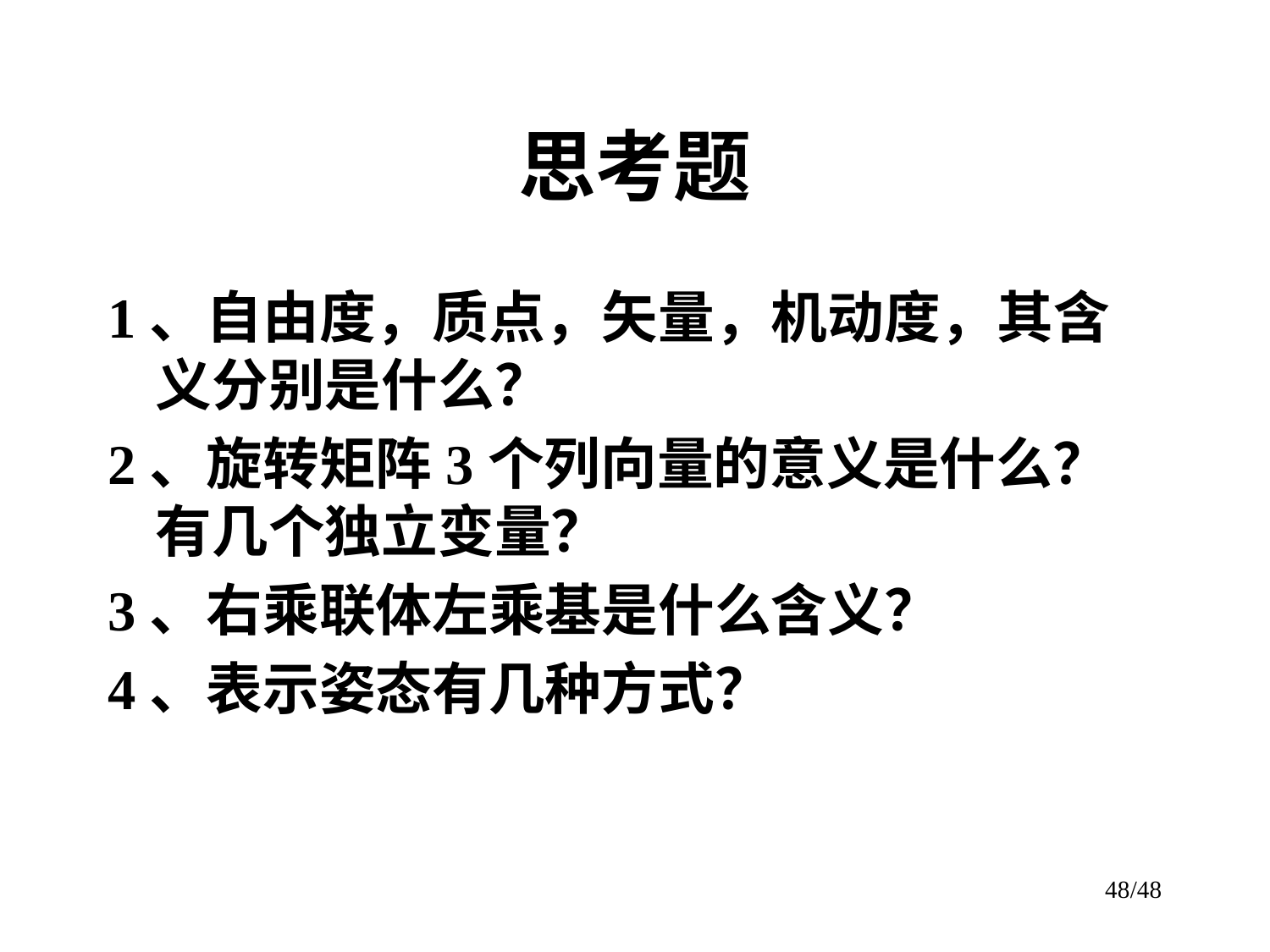

思考题
1、自由度，质点，矢量，机动度，其含义分别是什么？
2、旋转矩阵3个列向量的意义是什么？有几个独立变量？
3、右乘联体左乘基是什么含义？
4、表示姿态有几种方式？
48/48